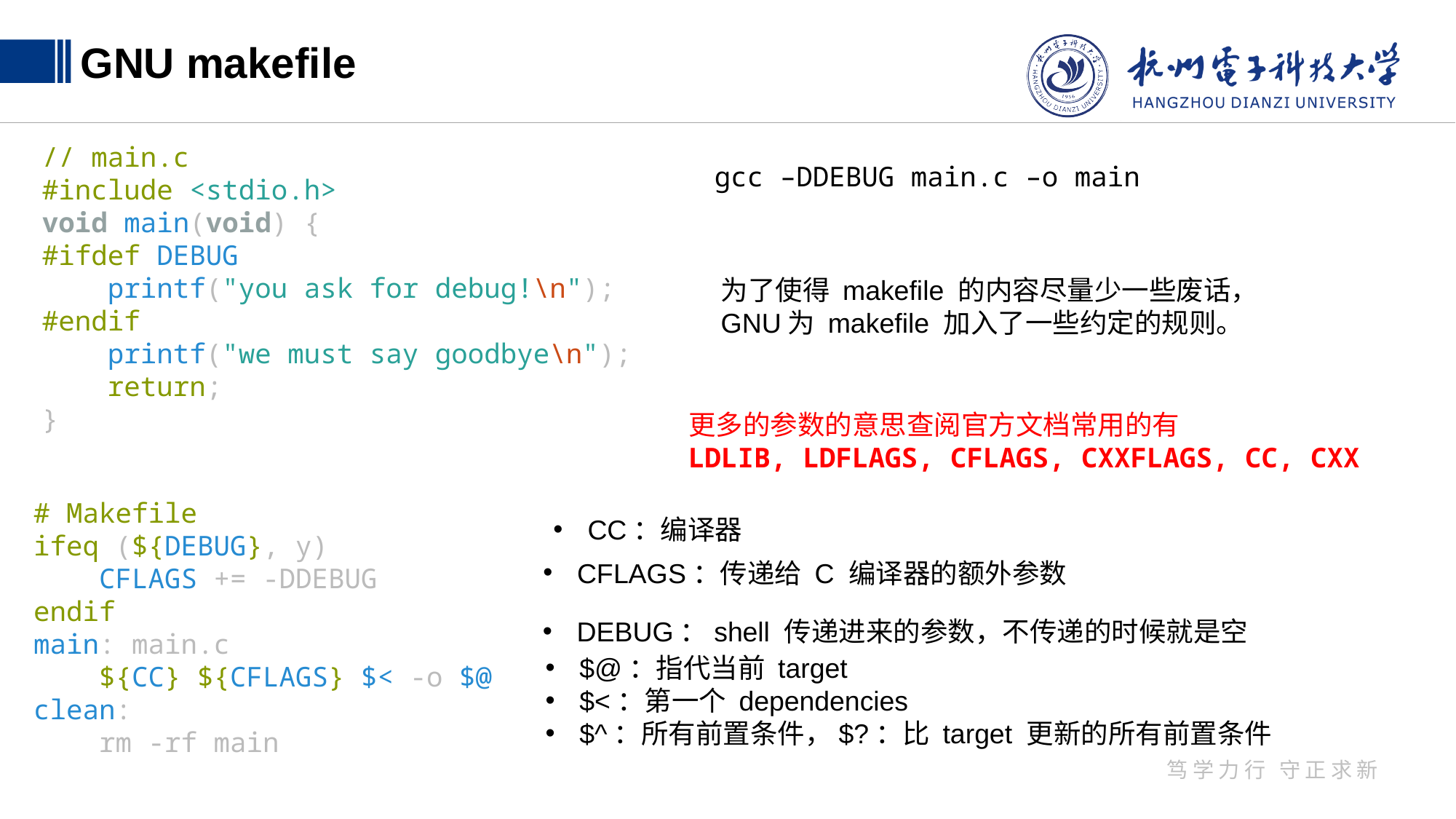

GNU makefile
// main.c
#include <stdio.h>
void main(void) {
#ifdef DEBUG
    printf("you ask for debug!\n");
#endif
    printf("we must say goodbye\n");
    return;
}
gcc –DDEBUG main.c –o main
为了使得 makefile 的内容尽量少一些废话，
GNU为 makefile 加入了一些约定的规则。
更多的参数的意思查阅官方文档常用的有
LDLIB, LDFLAGS, CFLAGS, CXXFLAGS, CC, CXX
# Makefile
ifeq (${DEBUG}, y)
    CFLAGS += -DDEBUG
endif
main: main.c
    ${CC} ${CFLAGS} $< -o $@
clean:
    rm -rf main
CC：编译器
CFLAGS：传递给 C 编译器的额外参数
DEBUG：shell 传递进来的参数，不传递的时候就是空
$@：指代当前 target
$<：第一个 dependencies
$^：所有前置条件，$?：比 target 更新的所有前置条件
笃学力行 守正求新